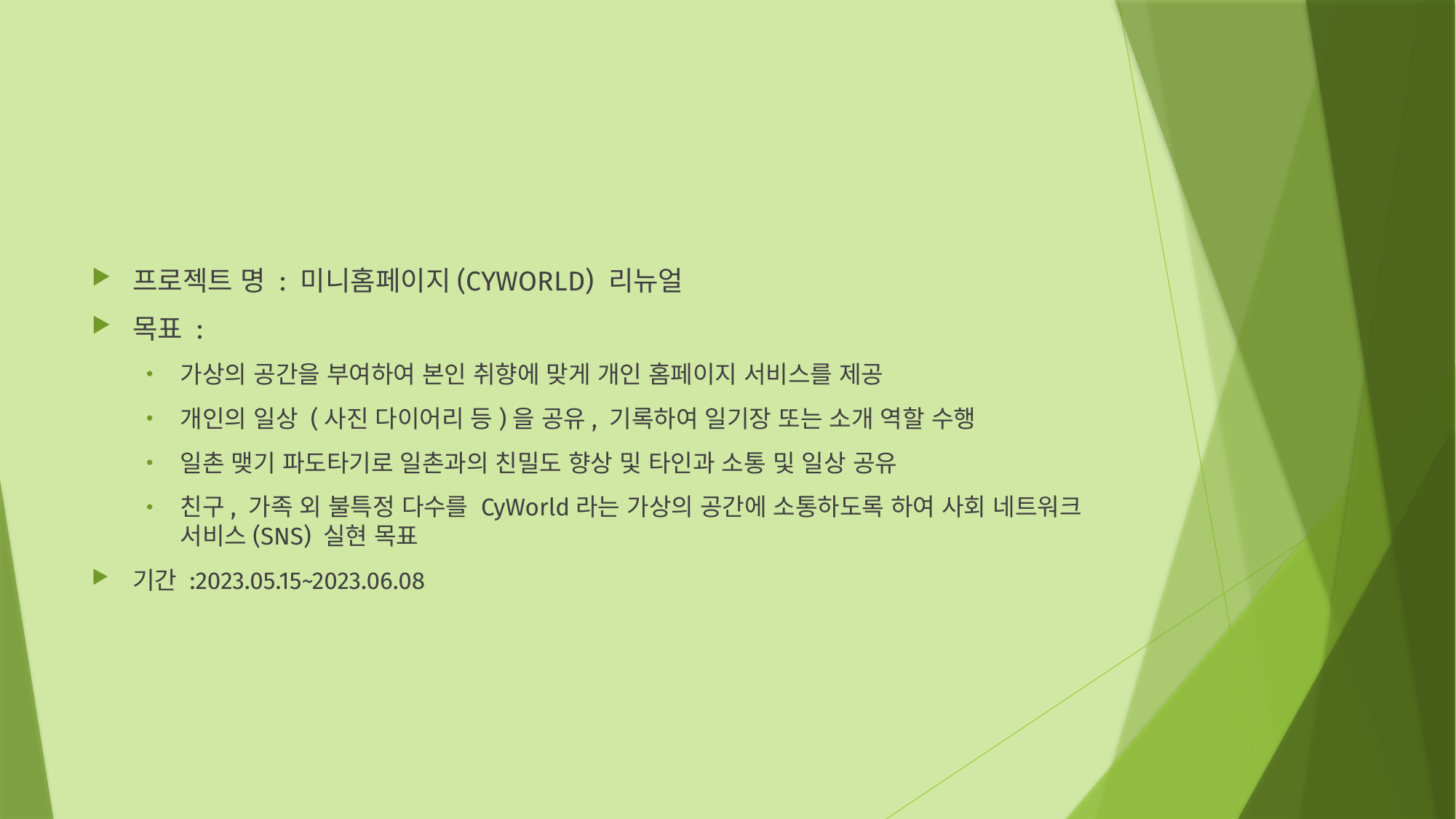

#
프로젝트 명 : 미니홈페이지(CYWORLD) 리뉴얼
목표 :
가상의 공간을 부여하여 본인 취향에 맞게 개인 홈페이지 서비스를 제공
개인의 일상 (사진 다이어리 등)을 공유, 기록하여 일기장 또는 소개 역할 수행
일촌 맺기 파도타기로 일촌과의 친밀도 향상 및 타인과 소통 및 일상 공유
친구, 가족 외 불특정 다수를 CyWorld라는 가상의 공간에 소통하도록 하여 사회 네트워크 서비스(SNS) 실현 목표
기간 :2023.05.15~2023.06.08